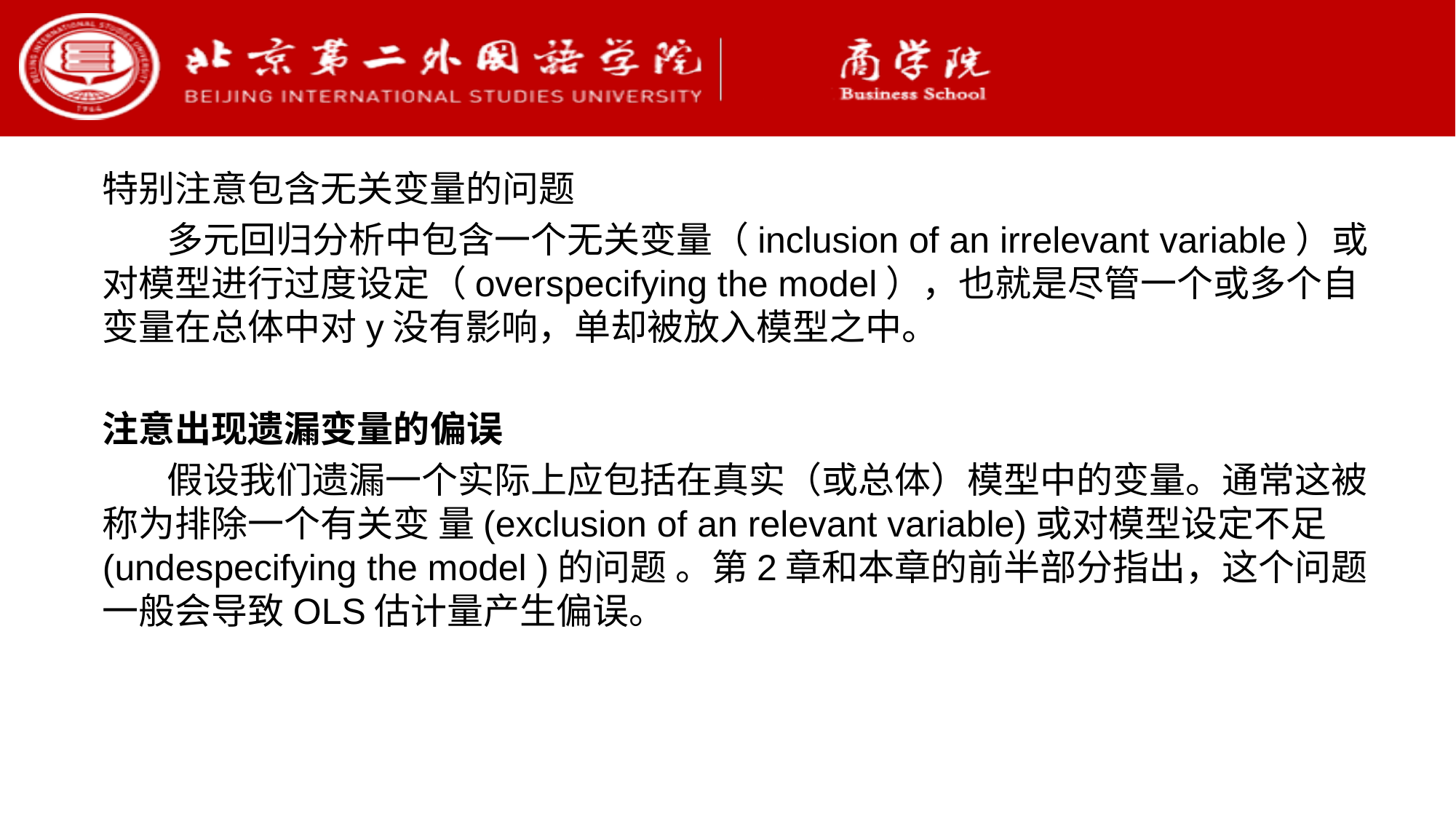

特别注意包含无关变量的问题
多元回归分析中包含一个无关变量（inclusion of an irrelevant variable）或对模型进行过度设定（overspecifying the model），也就是尽管一个或多个自变量在总体中对y没有影响，单却被放入模型之中。

注意出现遗漏变量的偏误
假设我们遗漏一个实际上应包括在真实（或总体）模型中的变量。通常这被称为排除一个有关变 量(exclusion of an relevant variable)或对模型设定不足(undespecifying the model )的问题 。第2章和本章的前半部分指出，这个问题一般会导致OLS估计量产生偏误。